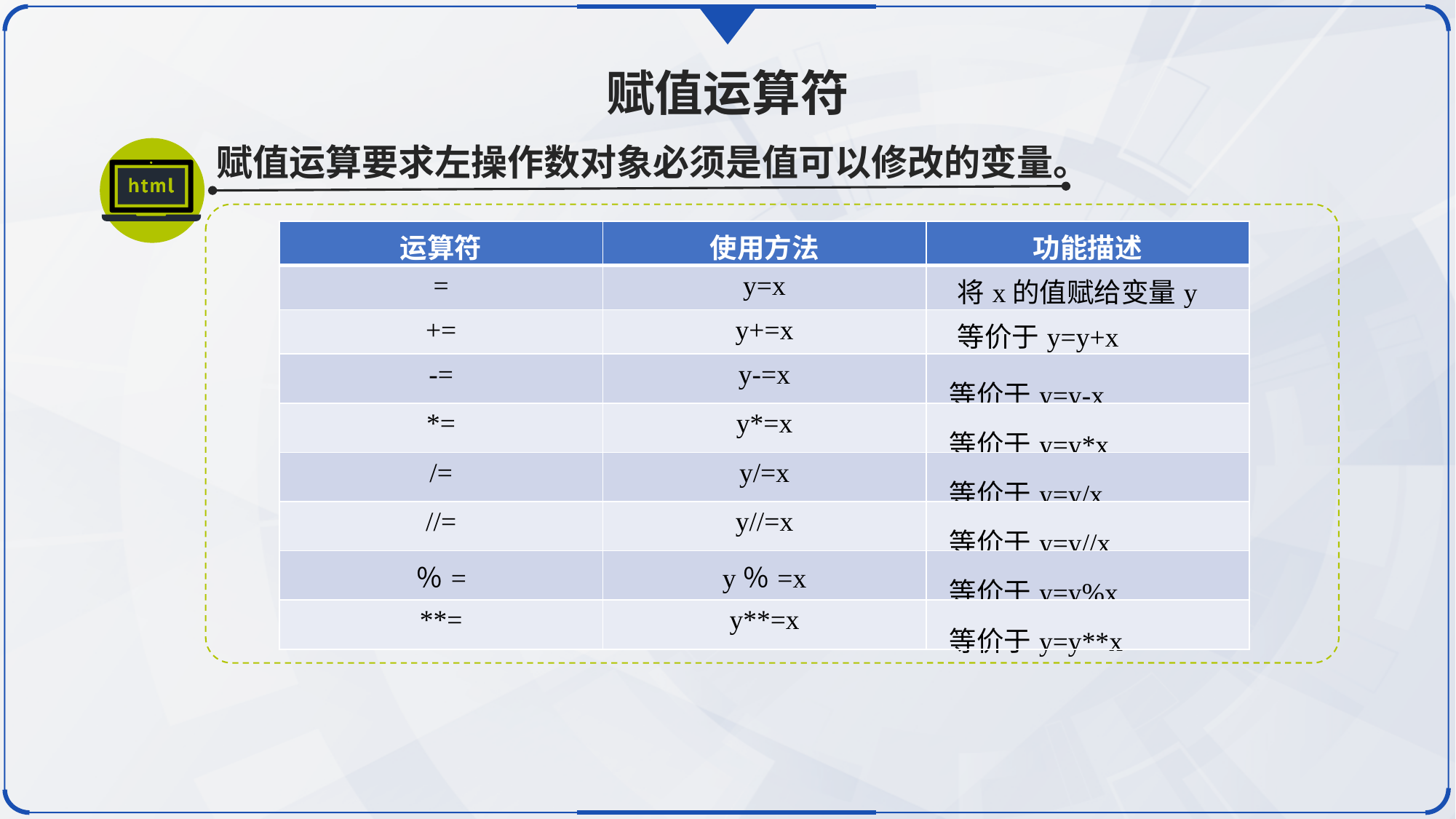

赋值运算符
赋值运算要求左操作数对象必须是值可以修改的变量。

| 运算符 | 使用方法 | 功能描述 |
| --- | --- | --- |
| = | y=x | 将x的值赋给变量y |
| += | y+=x | 等价于y=y+x |
| -= | y-=x | 等价于y=y-x |
| \*= | y\*=x | 等价于y=y\*x |
| /= | y/=x | 等价于y=y/x |
| //= | y//=x | 等价于y=y//x |
| ％= | y％=x | 等价于y=y%x |
| \*\*= | y\*\*=x | 等价于y=y\*\*x |